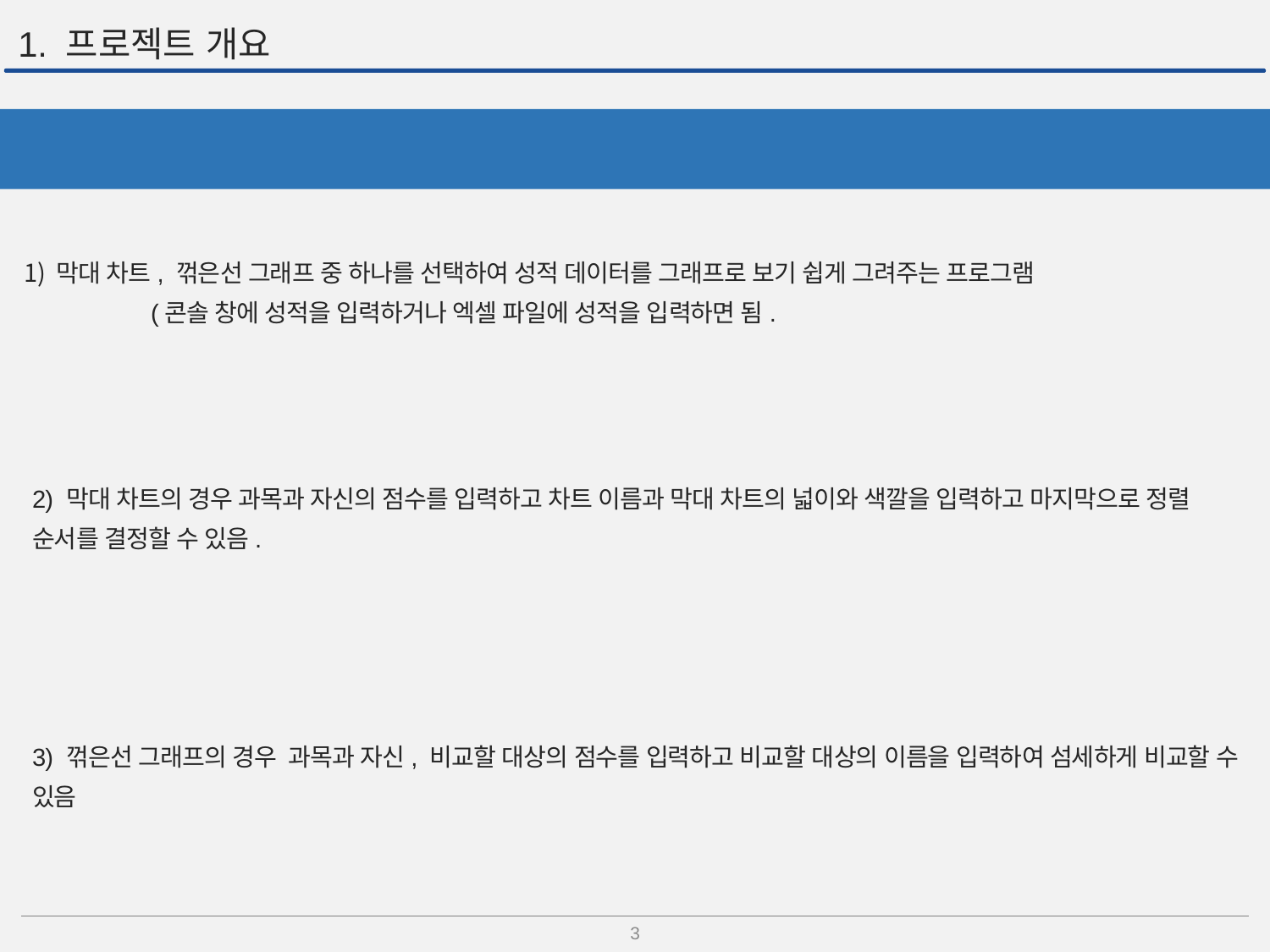

# 1. 프로젝트 개요

막대 차트, 꺾은선 그래프 중 하나를 선택하여 성적 데이터를 그래프로 보기 쉽게 그려주는 프로그램
	(콘솔 창에 성적을 입력하거나 엑셀 파일에 성적을 입력하면 됨.
2) 막대 차트의 경우 과목과 자신의 점수를 입력하고 차트 이름과 막대 차트의 넓이와 색깔을 입력하고 마지막으로 정렬 순서를 결정할 수 있음.
3) 꺾은선 그래프의 경우  과목과 자신, 비교할 대상의 점수를 입력하고 비교할 대상의 이름을 입력하여 섬세하게 비교할 수 있음
3